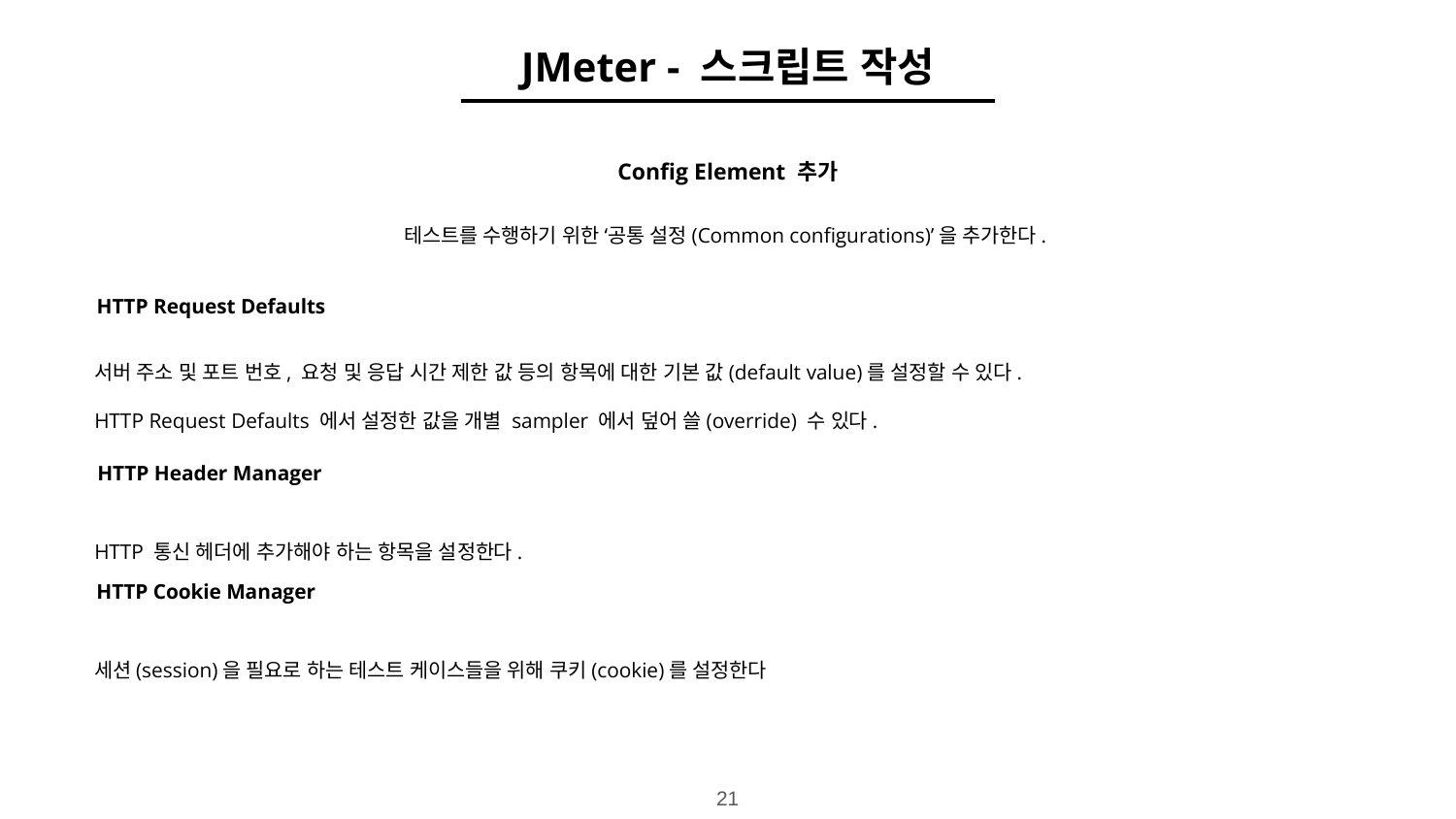

JMeter - 스크립트 작성
Config Element 추가
테스트를 수행하기 위한 ‘공통 설정(Common configurations)’을 추가한다.
HTTP Request Defaults
서버 주소 및 포트 번호, 요청 및 응답 시간 제한 값 등의 항목에 대한 기본 값(default value)를 설정할 수 있다.
HTTP Request Defaults 에서 설정한 값을 개별 sampler 에서 덮어 쓸(override) 수 있다.
HTTP Header Manager
HTTP 통신 헤더에 추가해야 하는 항목을 설정한다.
HTTP Cookie Manager
세션(session)을 필요로 하는 테스트 케이스들을 위해 쿠키(cookie)를 설정한다
21